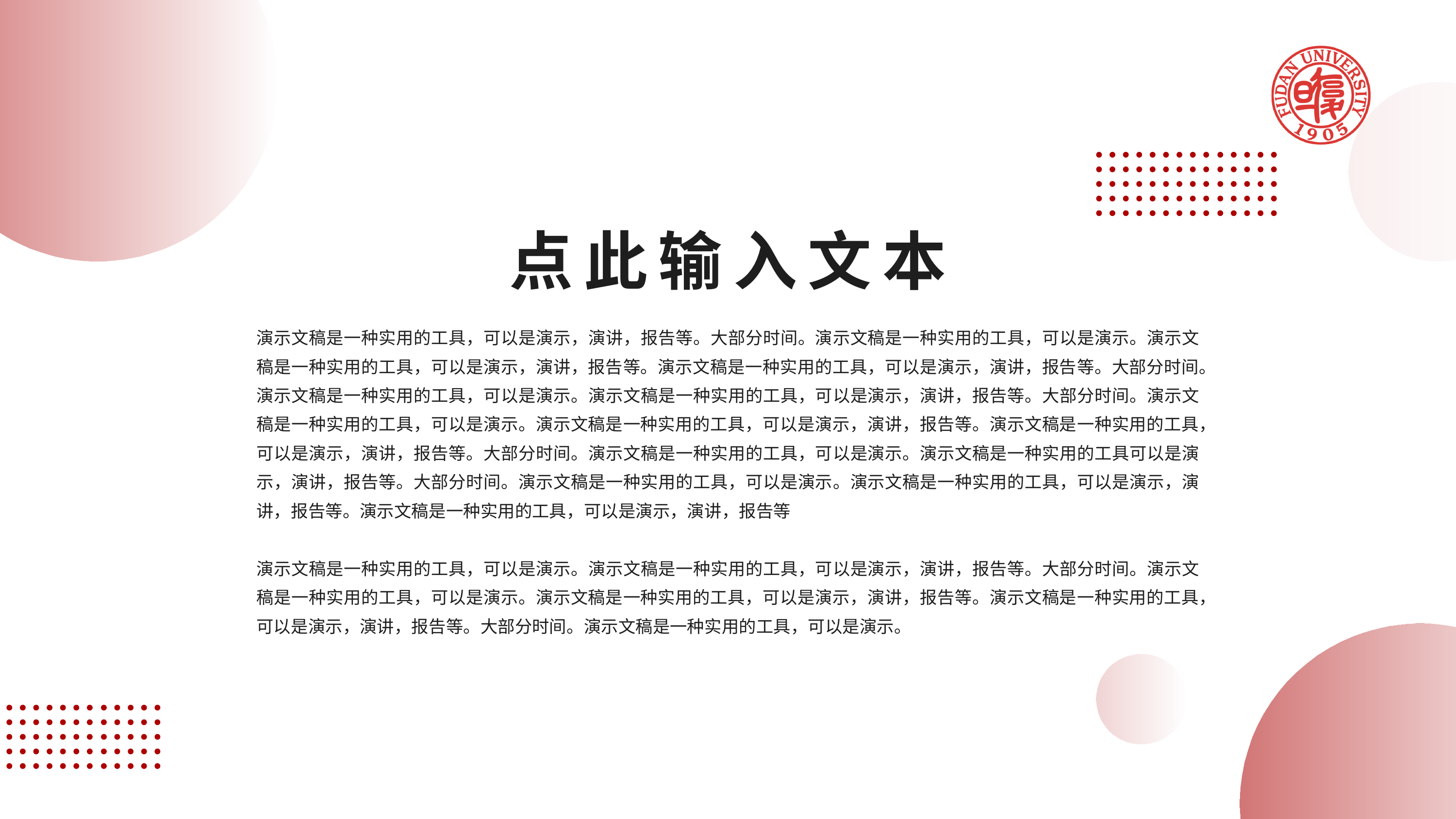

点此输入文本
演示文稿是一种实用的工具，可以是演示，演讲，报告等。大部分时间。演示文稿是一种实用的工具，可以是演示。演示文稿是一种实用的工具，可以是演示，演讲，报告等。演示文稿是一种实用的工具，可以是演示，演讲，报告等。大部分时间。演示文稿是一种实用的工具，可以是演示。演示文稿是一种实用的工具，可以是演示，演讲，报告等。大部分时间。演示文稿是一种实用的工具，可以是演示。演示文稿是一种实用的工具，可以是演示，演讲，报告等。演示文稿是一种实用的工具，可以是演示，演讲，报告等。大部分时间。演示文稿是一种实用的工具，可以是演示。演示文稿是一种实用的工具可以是演示，演讲，报告等。大部分时间。演示文稿是一种实用的工具，可以是演示。演示文稿是一种实用的工具，可以是演示，演讲，报告等。演示文稿是一种实用的工具，可以是演示，演讲，报告等

演示文稿是一种实用的工具，可以是演示。演示文稿是一种实用的工具，可以是演示，演讲，报告等。大部分时间。演示文稿是一种实用的工具，可以是演示。演示文稿是一种实用的工具，可以是演示，演讲，报告等。演示文稿是一种实用的工具，可以是演示，演讲，报告等。大部分时间。演示文稿是一种实用的工具，可以是演示。